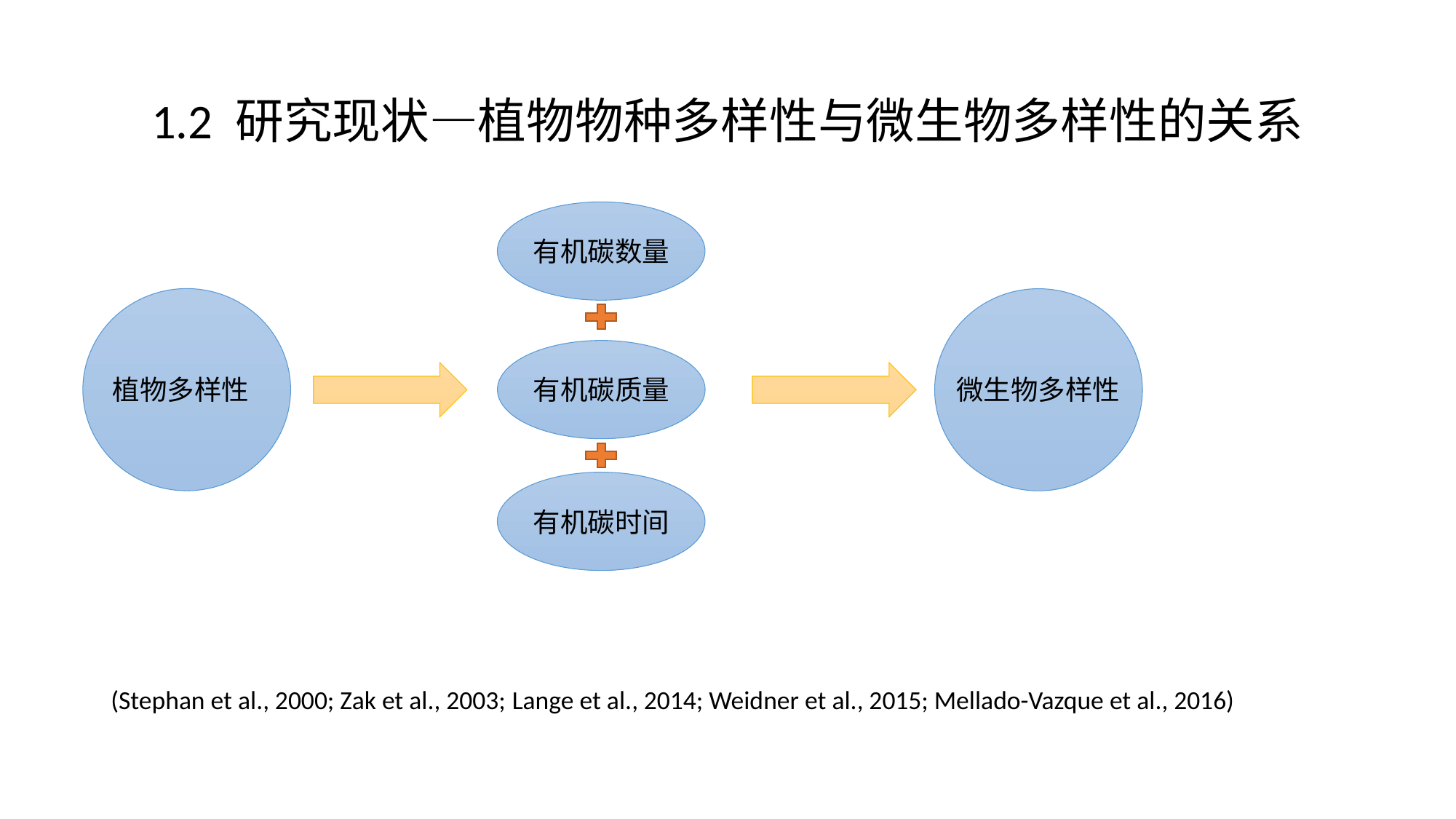

# 1.2 研究现状—植物物种多样性与微生物多样性的关系

有机碳数量

植物多样性
有机碳质量
微生物多样性

有机碳时间
(Stephan et al., 2000; Zak et al., 2003; Lange et al., 2014; Weidner et al., 2015; Mellado-Vazque et al., 2016)